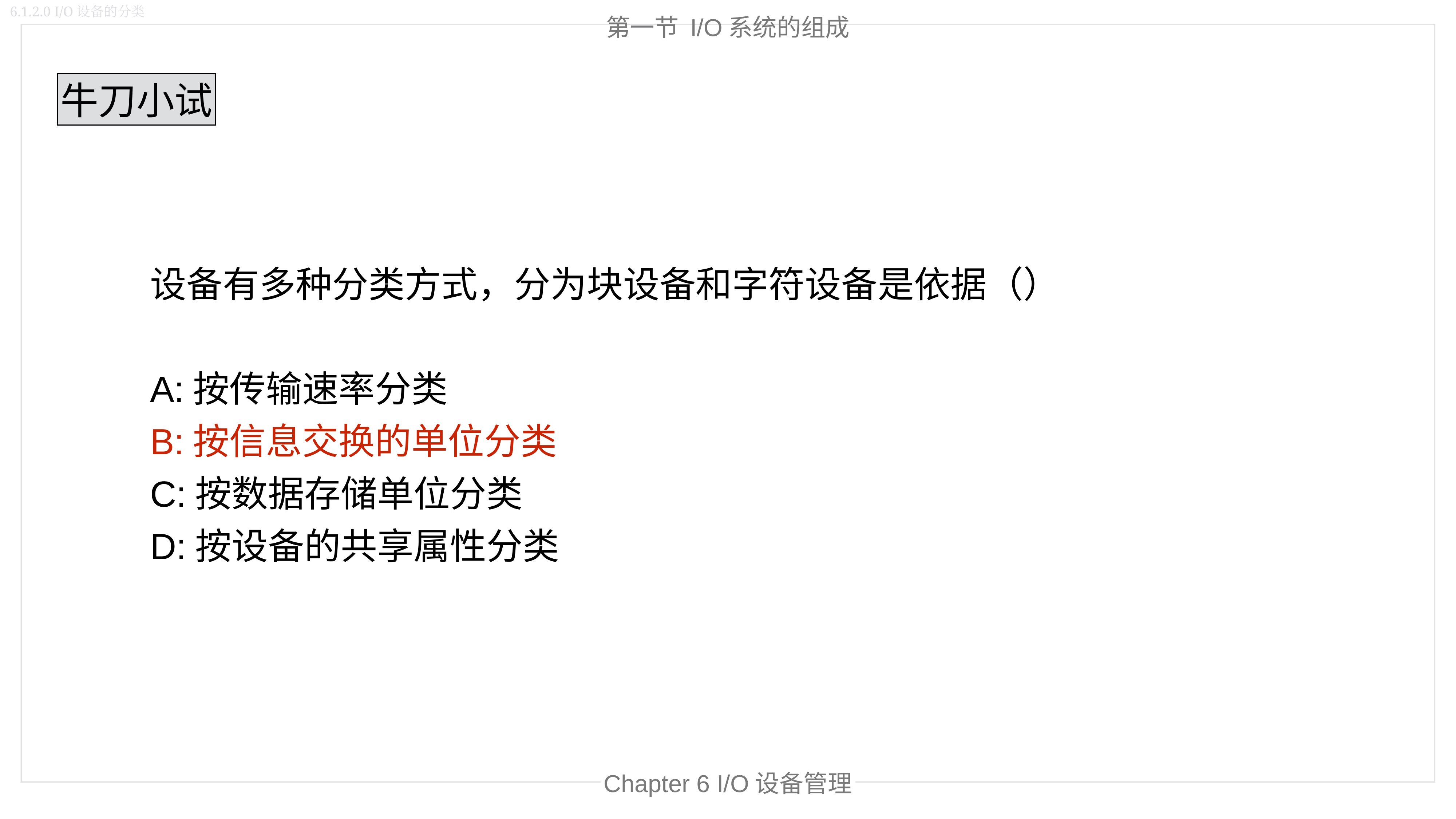

6.1.2.0 I/O设备的分类
第一节 I/O系统的组成

牛刀小试
设备有多种分类方式，分为块设备和字符设备是依据（）

A:按传输速率分类
B:按信息交换的单位分类
C:按数据存储单位分类
D:按设备的共享属性分类
Chapter 6 I/O设备管理